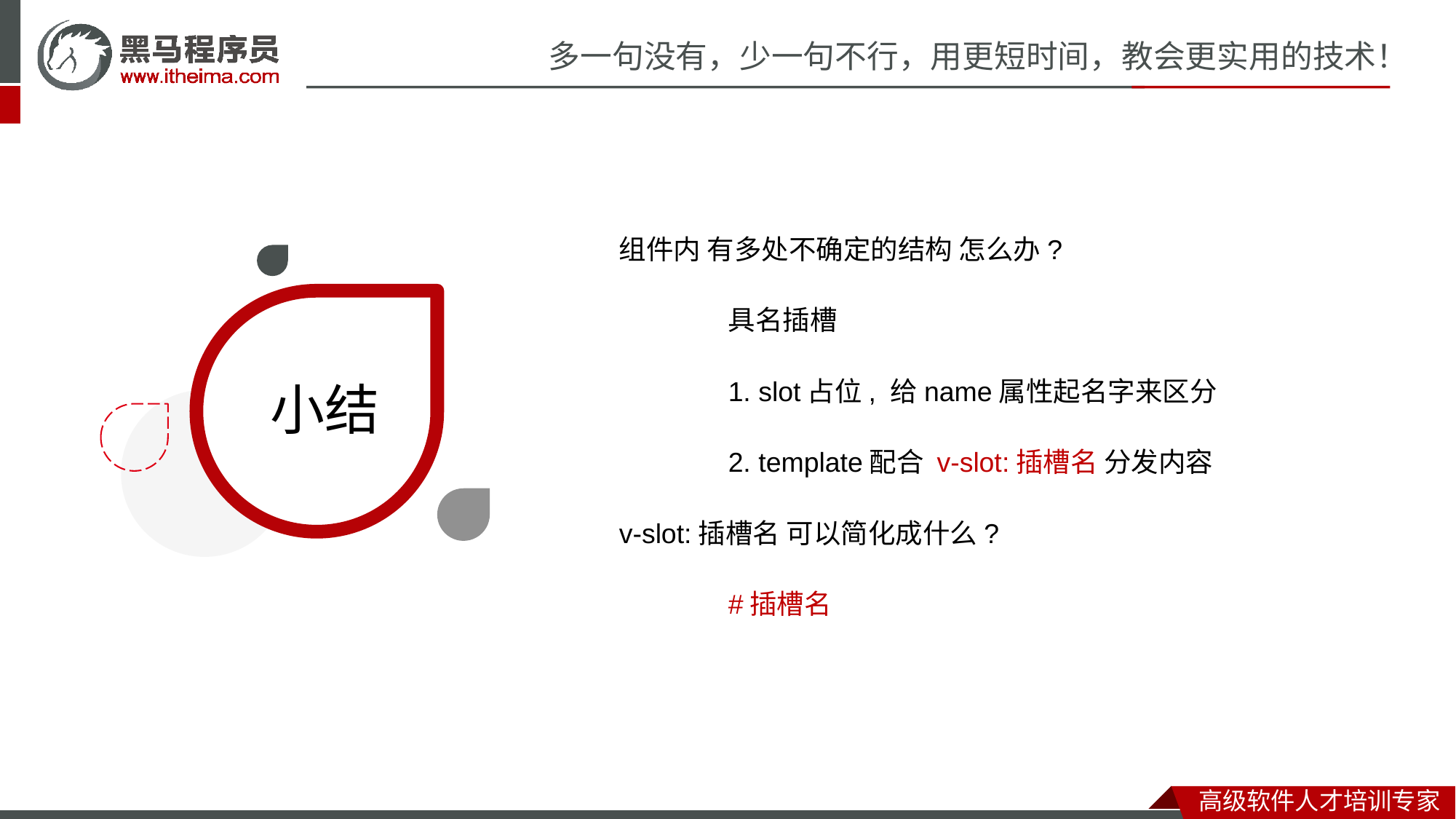

组件内 有多处不确定的结构 怎么办?
	具名插槽
	1. slot占位, 给name属性起名字来区分
	2. template配合 v-slot:插槽名 分发内容
v-slot:插槽名 可以简化成什么?
	#插槽名